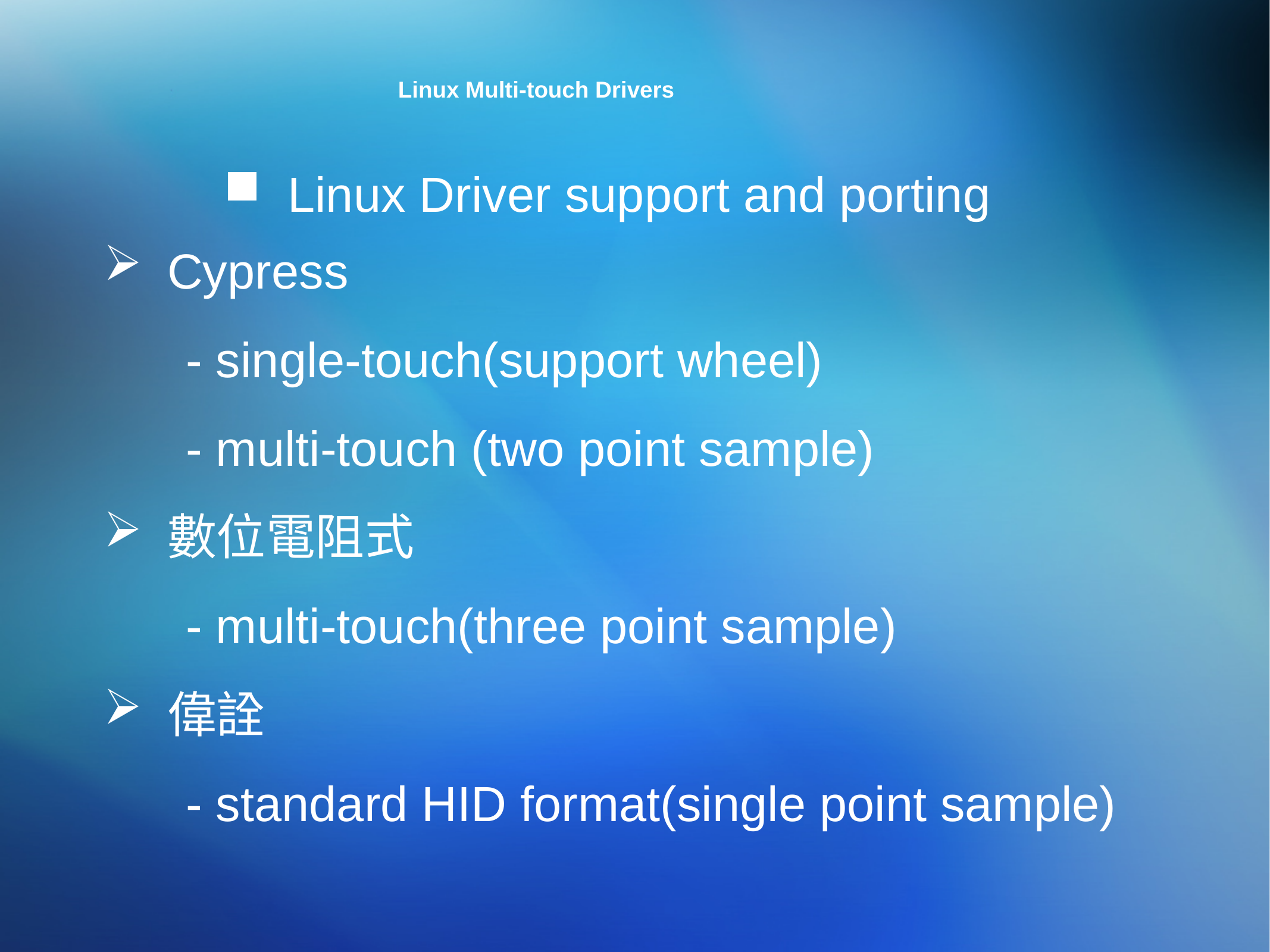

Linux Multi-touch Drivers
Linux Driver support and porting

Cypress
      - single-touch(support wheel)
      - multi-touch (two point sample)
數位電阻式
      - multi-touch(three point sample)
偉詮
      - standard HID format(single point sample)